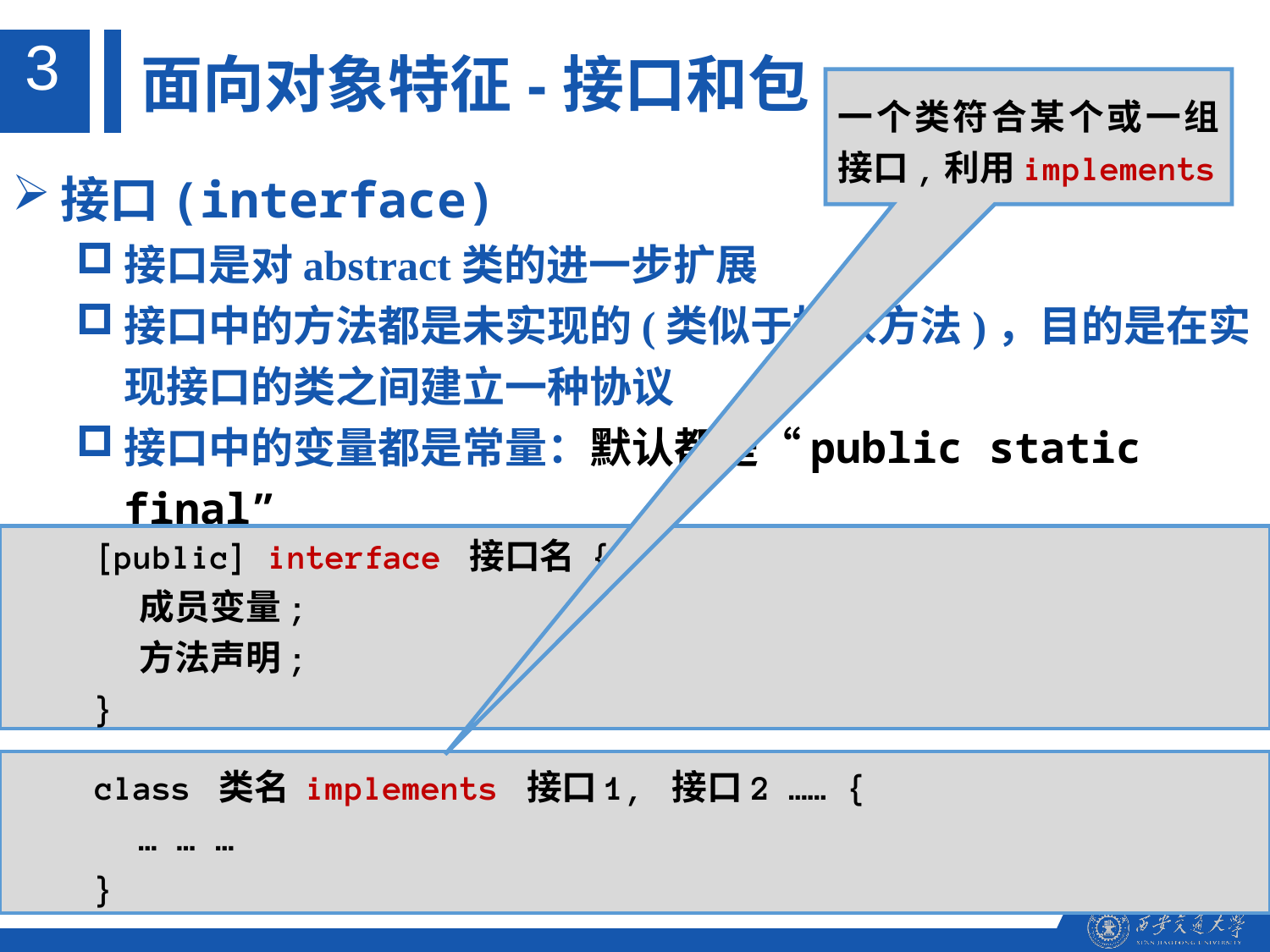

3
面向对象特征-接口和包

一个类符合某个或一组接口,利用implements
接口(interface)
接口是对abstract类的进一步扩展
接口中的方法都是未实现的(类似于抽象方法)，目的是在实现接口的类之间建立一种协议
接口中的变量都是常量：默认都是“public static final”
定义方法
 [public] interface 接口名 {
	成员变量;
	方法声明;
 }
 class 类名 implements 接口1, 接口2 …… {
	… … …
 }